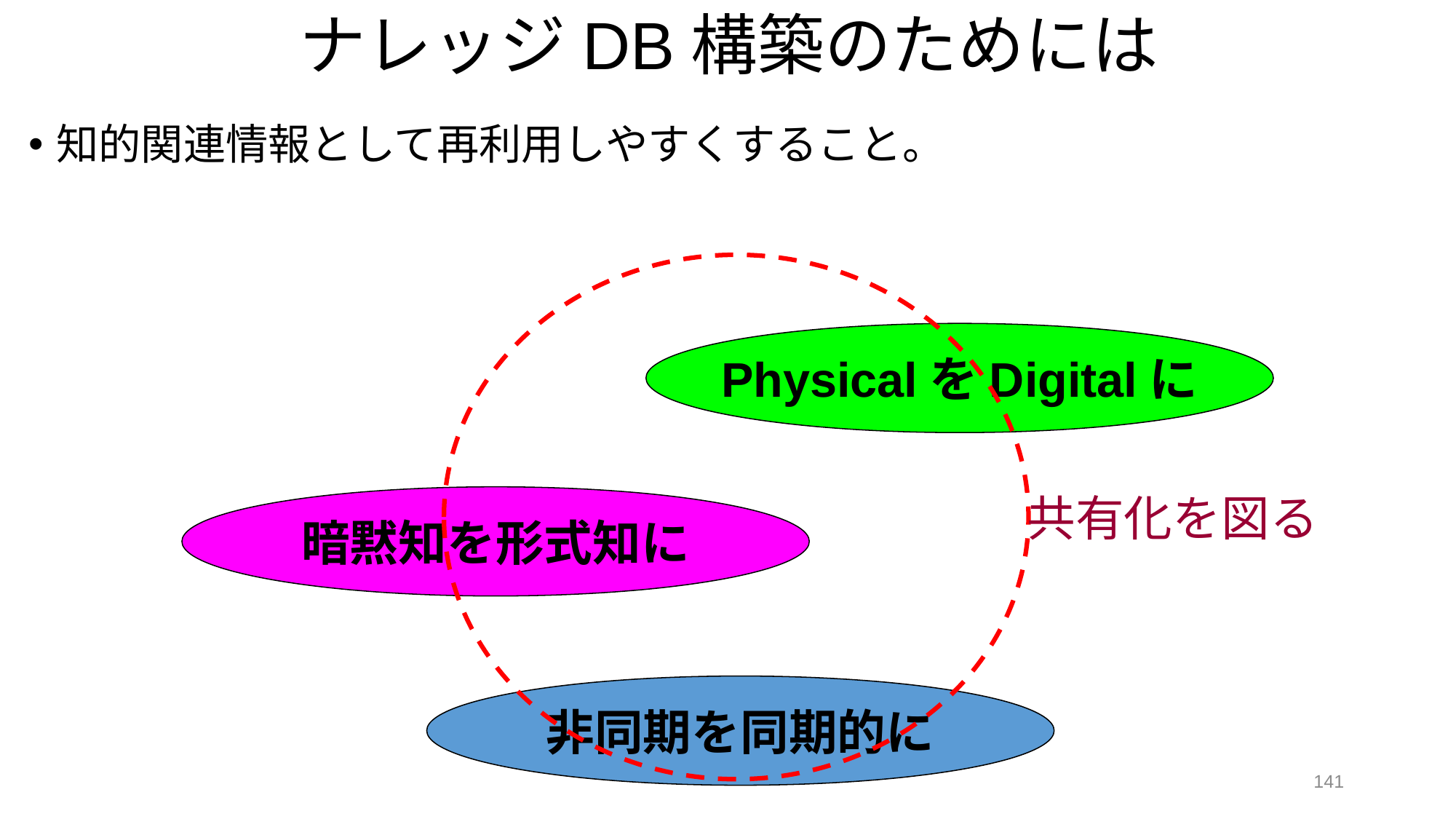

# ナレッジDB構築のためには
知的関連情報として再利用しやすくすること。
　　　　　　　　　　　　　　　　　　　　　　　　　　　　　　　　共有化を図る
PhysicalをDigitalに
暗黙知を形式知に
非同期を同期的に
141